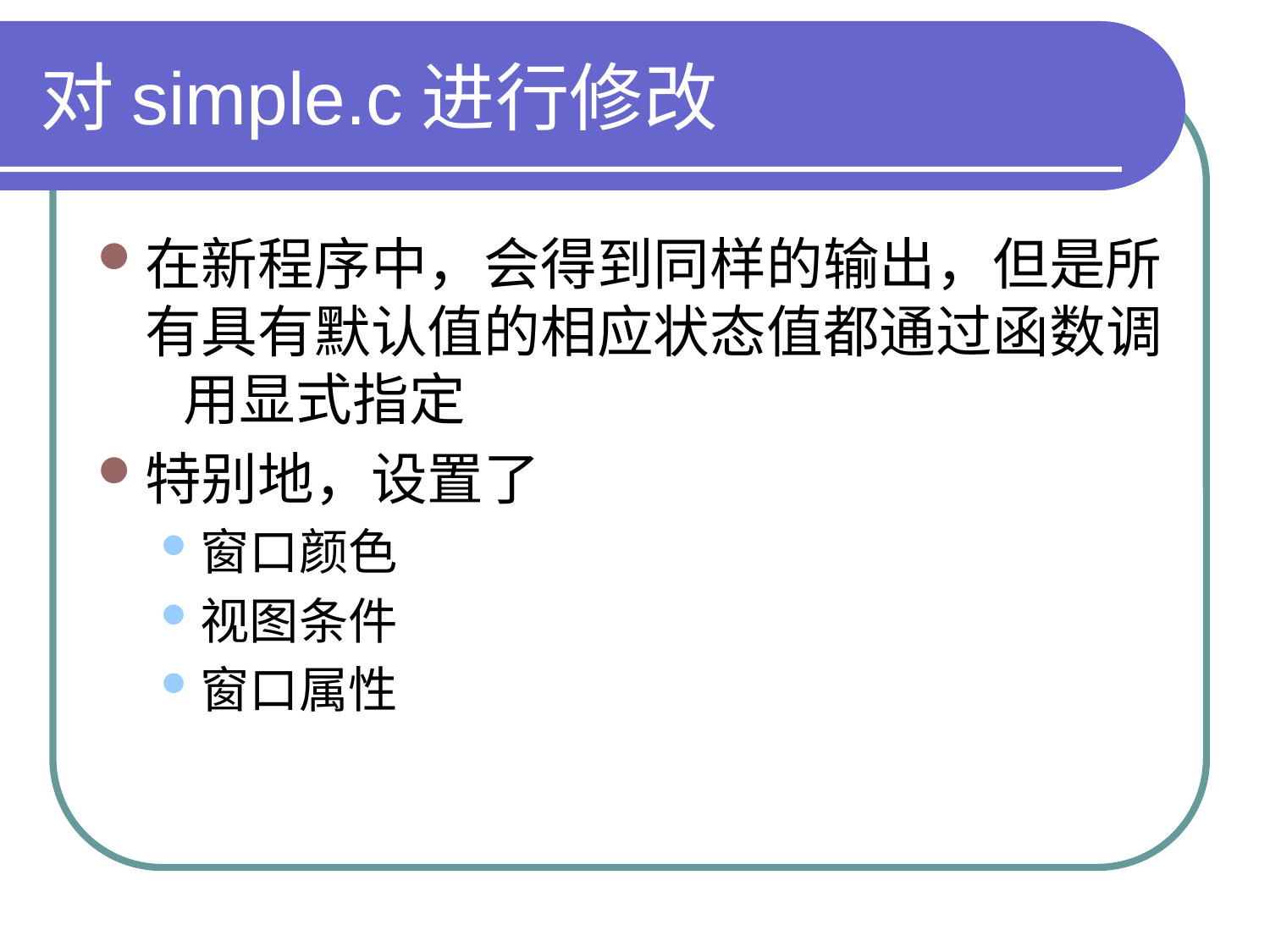

# 对simple.c进行修改
在新程序中，会得到同样的输出，但是所 有具有默认值的相应状态值都通过函数调    用显式指定
特别地，设置了
窗口颜色
视图条件
窗口属性